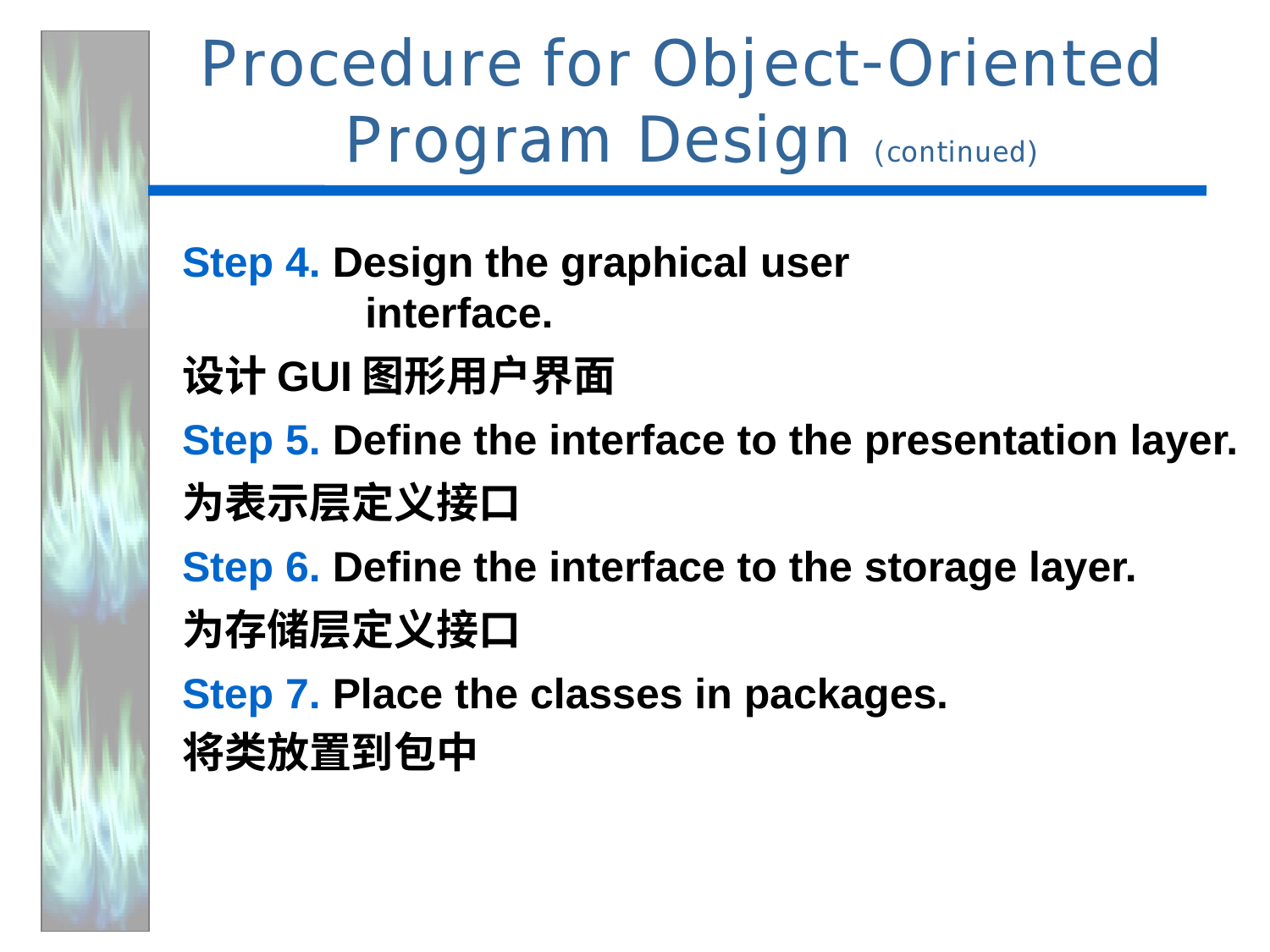

# Procedure for Object-Oriented Program Design (continued)
Step 4. Design the graphical user
interface.
设计GUI图形用户界面
Step 5. Define the interface to the presentation layer.
为表示层定义接口
Step 6. Define the interface to the storage layer.
为存储层定义接口
Step 7. Place the classes in packages.
将类放置到包中